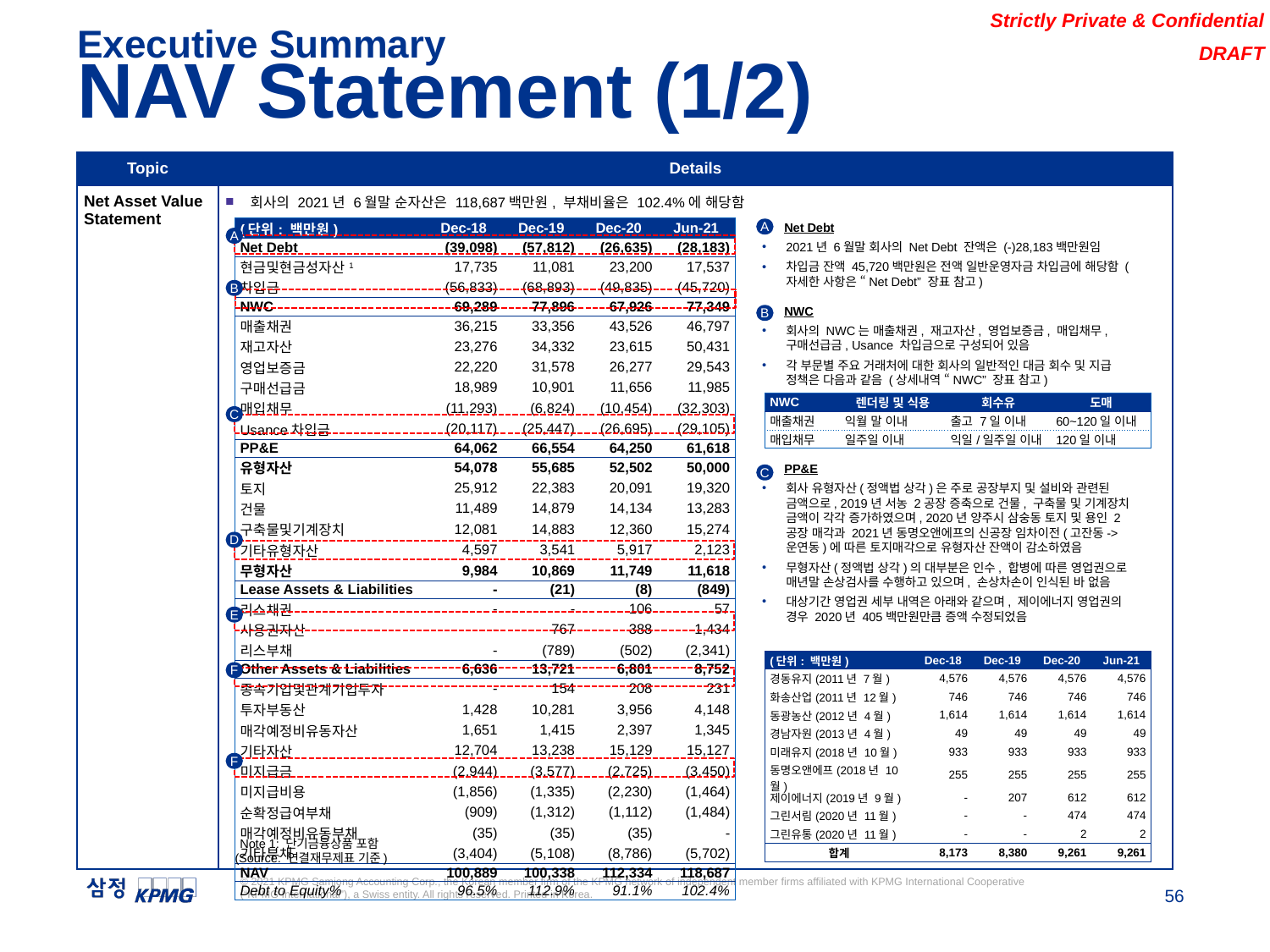

Executive Summary
NAV Statement (1/2)
| Topic | Details |
| --- | --- |
| Net Asset Value Statement | 회사의 2021년 6월말 순자산은 118,687백만원, 부채비율은 102.4%에 해당함 |
Net Debt
2021년 6월말 회사의 Net Debt 잔액은 (-)28,183백만원임
차입금 잔액 45,720백만원은 전액 일반운영자금 차입금에 해당함 (자세한 사항은 “Net Debt” 장표 참고)

NWC
회사의 NWC는 매출채권, 재고자산, 영업보증금, 매입채무, 구매선급금, Usance 차입금으로 구성되어 있음
각 부문별 주요 거래처에 대한 회사의 일반적인 대금 회수 및 지급 정책은 다음과 같음 (상세내역 “NWC” 장표 참고)

PP&E
회사 유형자산(정액법 상각)은 주로 공장부지 및 설비와 관련된 금액으로, 2019년 서농 2공장 증축으로 건물, 구축물 및 기계장치 금액이 각각 증가하였으며, 2020년 양주시 삼숭동 토지 및 용인 2공장 매각과 2021년 동명오앤에프의 신공장 임차이전(고잔동->운연동)에 따른 토지매각으로 유형자산 잔액이 감소하였음
무형자산(정액법 상각)의 대부분은 인수, 합병에 따른 영업권으로 매년말 손상검사를 수행하고 있으며, 손상차손이 인식된 바 없음
대상기간 영업권 세부 내역은 아래와 같으며, 제이에너지 영업권의 경우 2020년 405백만원만큼 증액 수정되었음

| (단위: 백만원) | Dec-18 | Dec-19 | Dec-20 | Jun-21 |
| --- | --- | --- | --- | --- |
| Net Debt | (39,098) | (57,812) | (26,635) | (28,183) |
| 현금및현금성자산1 | 17,735 | 11,081 | 23,200 | 17,537 |
| 차입금 | (56,833) | (68,893) | (49,835) | (45,720) |
| NWC | 69,289 | 77,896 | 67,926 | 77,349 |
| 매출채권 | 36,215 | 33,356 | 43,526 | 46,797 |
| 재고자산 | 23,276 | 34,332 | 23,615 | 50,431 |
| 영업보증금 | 22,220 | 31,578 | 26,277 | 29,543 |
| 구매선급금 | 18,989 | 10,901 | 11,656 | 11,985 |
| 매입채무 | (11,293) | (6,824) | (10,454) | (32,303) |
| Usance차입금 | (20,117) | (25,447) | (26,695) | (29,105) |
| PP&E | 64,062 | 66,554 | 64,250 | 61,618 |
| 유형자산 | 54,078 | 55,685 | 52,502 | 50,000 |
| 토지 | 25,912 | 22,383 | 20,091 | 19,320 |
| 건물 | 11,489 | 14,879 | 14,134 | 13,283 |
| 구축물및기계장치 | 12,081 | 14,883 | 12,360 | 15,274 |
| 기타유형자산 | 4,597 | 3,541 | 5,917 | 2,123 |
| 무형자산 | 9,984 | 10,869 | 11,749 | 11,618 |
| Lease Assets & Liabilities | - | (21) | (8) | (849) |
| 리스채권 | - | - | 106 | 57 |
| 사용권자산 | - | 767 | 388 | 1,434 |
| 리스부채 | - | (789) | (502) | (2,341) |
| Other Assets & Liabilities | 6,636 | 13,721 | 6,801 | 8,752 |
| 종속기업및관계기업투자 | - | 154 | 208 | 231 |
| 투자부동산 | 1,428 | 10,281 | 3,956 | 4,148 |
| 매각예정비유동자산 | 1,651 | 1,415 | 2,397 | 1,345 |
| 기타자산 | 12,704 | 13,238 | 15,129 | 15,127 |
| 미지급금 | (2,944) | (3,577) | (2,725) | (3,450) |
| 미지급비용 | (1,856) | (1,335) | (2,230) | (1,464) |
| 순확정급여부채 | (909) | (1,312) | (1,112) | (1,484) |
| 매각예정비유동부채 | (35) | (35) | (35) | - |
| 기타부채 | (3,404) | (5,108) | (8,786) | (5,702) |
| NAV | 100,889 | 100,338 | 112,334 | 118,687 |
| Debt to Equity% | 96.5% | 112.9% | 91.1% | 102.4% |
A
A

B

B
| NWC | 렌더링 및 식용 | 회수유 | 도매 |
| --- | --- | --- | --- |
| 매출채권 | 익월 말 이내 | 출고 7일 이내 | 60~120일 이내 |
| 매입채무 | 일주일 이내 | 익일/일주일 이내 | 120일 이내 |
C

C
D

E

| (단위: 백만원) | Dec-18 | Dec-19 | Dec-20 | Jun-21 |
| --- | --- | --- | --- | --- |
| 경동유지(2011년 7월) | 4,576 | 4,576 | 4,576 | 4,576 |
| 화송산업(2011년 12월) | 746 | 746 | 746 | 746 |
| 동광농산(2012년 4월) | 1,614 | 1,614 | 1,614 | 1,614 |
| 경남자원(2013년 4월) | 49 | 49 | 49 | 49 |
| 미래유지(2018년 10월) | 933 | 933 | 933 | 933 |
| 동명오앤에프(2018년 10월) | 255 | 255 | 255 | 255 |
| 제이에너지(2019년 9월) | - | 207 | 612 | 612 |
| 그린서림(2020년 11월) | - | - | 474 | 474 |
| 그린유통(2020년 11월) | - | - | 2 | 2 |
| 합계 | 8,173 | 8,380 | 9,261 | 9,261 |
F

F

Note 1: 단기금융상품 포함
(Source: 연결재무제표 기준)